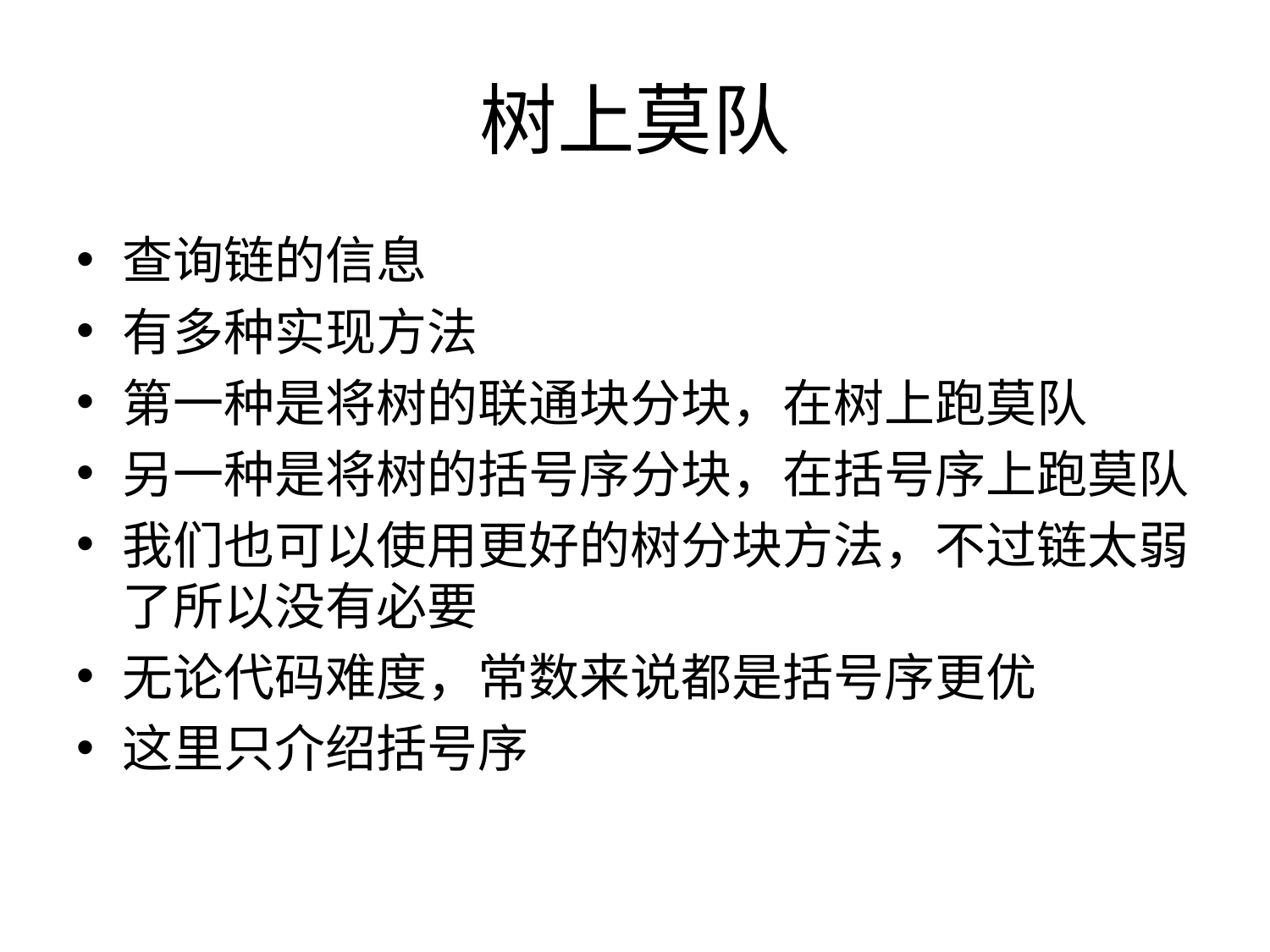

# 树上莫队
查询链的信息
有多种实现方法
第一种是将树的联通块分块，在树上跑莫队
另一种是将树的括号序分块，在括号序上跑莫队
我们也可以使用更好的树分块方法，不过链太弱了所以没有必要
无论代码难度，常数来说都是括号序更优
这里只介绍括号序